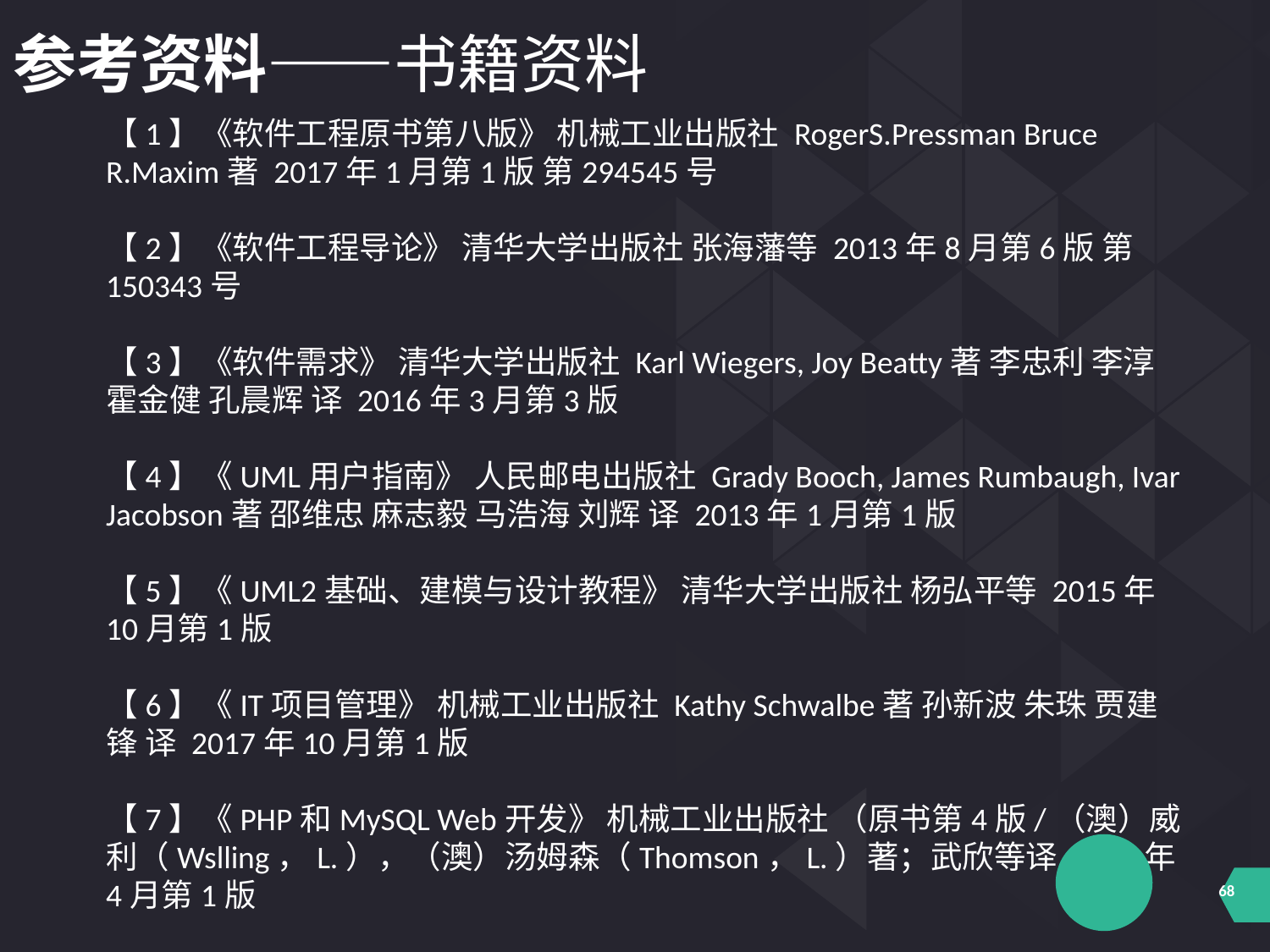

参考资料——书籍资料
【1】《软件工程原书第八版》 机械工业出版社 RogerS.Pressman Bruce R.Maxim著 2017年1月第1版 第294545号

【2】《软件工程导论》 清华大学出版社 张海藩等 2013年8月第6版 第150343号

【3】《软件需求》 清华大学出版社 Karl Wiegers, Joy Beatty著 李忠利 李淳 霍金健 孔晨辉 译 2016年3月第3版

【4】《UML用户指南》 人民邮电出版社 Grady Booch, James Rumbaugh, Ivar Jacobson著 邵维忠 麻志毅 马浩海 刘辉 译 2013年1月第1版

【5】《UML2基础、建模与设计教程》 清华大学出版社 杨弘平等 2015年10月第1版

【6】《IT项目管理》 机械工业出版社 Kathy Schwalbe著 孙新波 朱珠 贾建锋 译 2017年10月第1版

【7】《PHP和MySQL Web开发》 机械工业出版社 （原书第4版/（澳）威利（Wslling，L.），（澳）汤姆森（Thomson，L.）著；武欣等译 2009年4月第1版